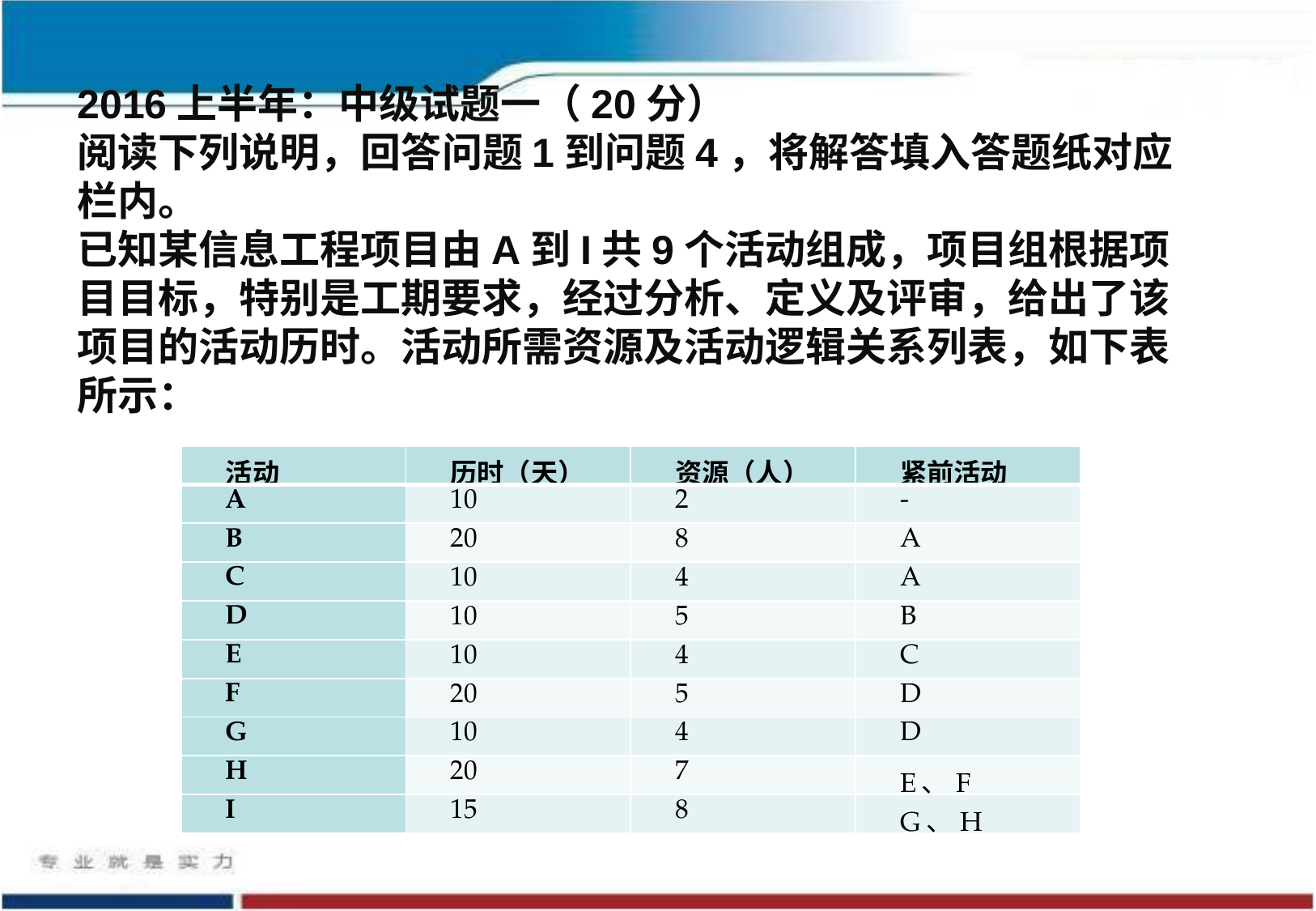

2016上半年：中级试题一（20分）
阅读下列说明，回答问题1到问题4，将解答填入答题纸对应栏内。
已知某信息工程项目由A到I共9个活动组成，项目组根据项目目标，特别是工期要求，经过分析、定义及评审，给出了该项目的活动历时。活动所需资源及活动逻辑关系列表，如下表所示：
| 活动 | 历时（天） | 资源（人） | 紧前活动 |
| --- | --- | --- | --- |
| A | 10 | 2 | - |
| B | 20 | 8 | A |
| C | 10 | 4 | A |
| D | 10 | 5 | B |
| E | 10 | 4 | C |
| F | 20 | 5 | D |
| G | 10 | 4 | D |
| H | 20 | 7 | E、F |
| I | 15 | 8 | G、H |